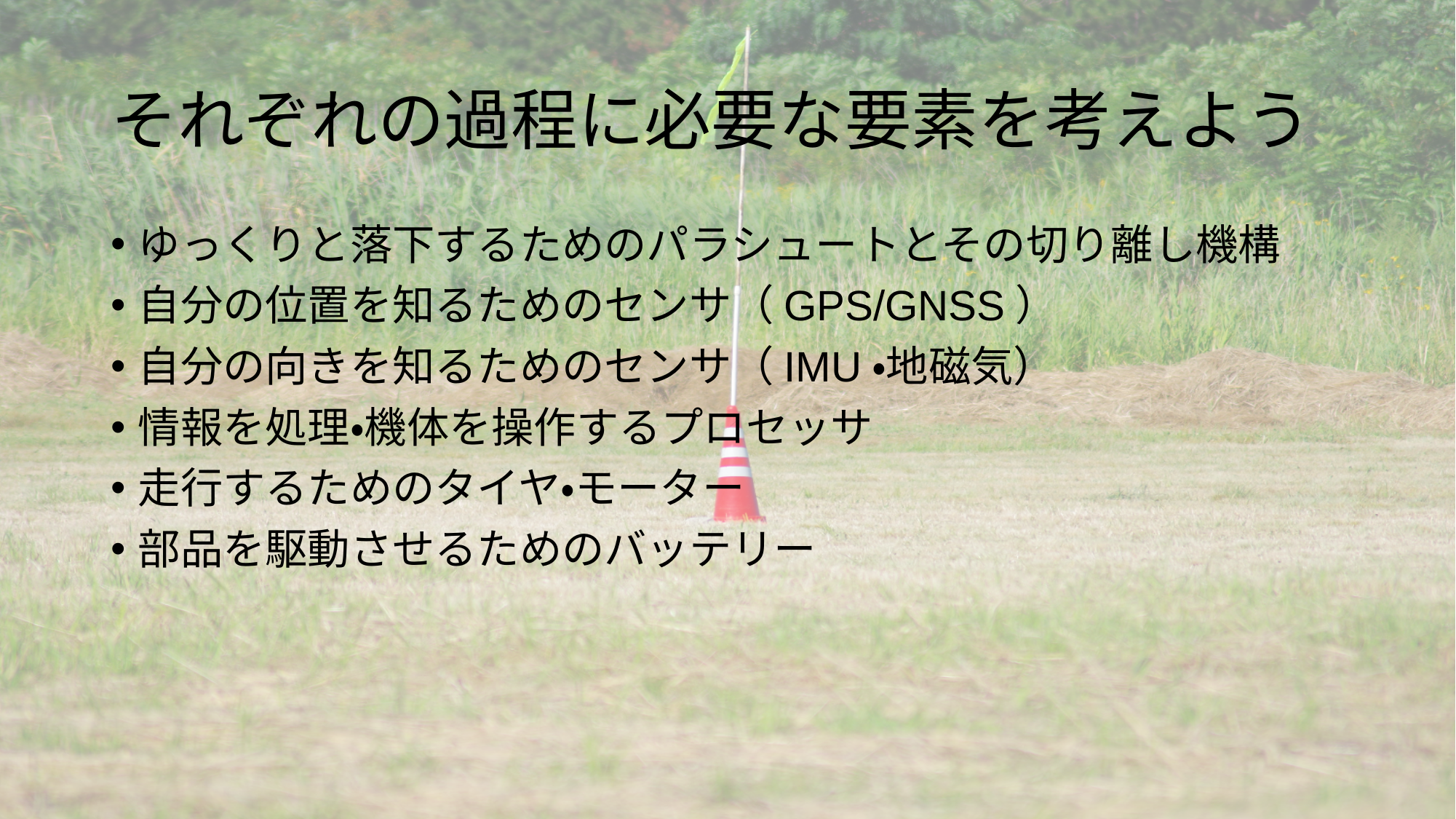

# それぞれの過程に必要な要素を考えよう
ゆっくりと落下するためのパラシュートとその切り離し機構
自分の位置を知るためのセンサ（GPS/GNSS）
自分の向きを知るためのセンサ（IMU・地磁気）
情報を処理・機体を操作するプロセッサ
走行するためのタイヤ・モーター
部品を駆動させるためのバッテリー